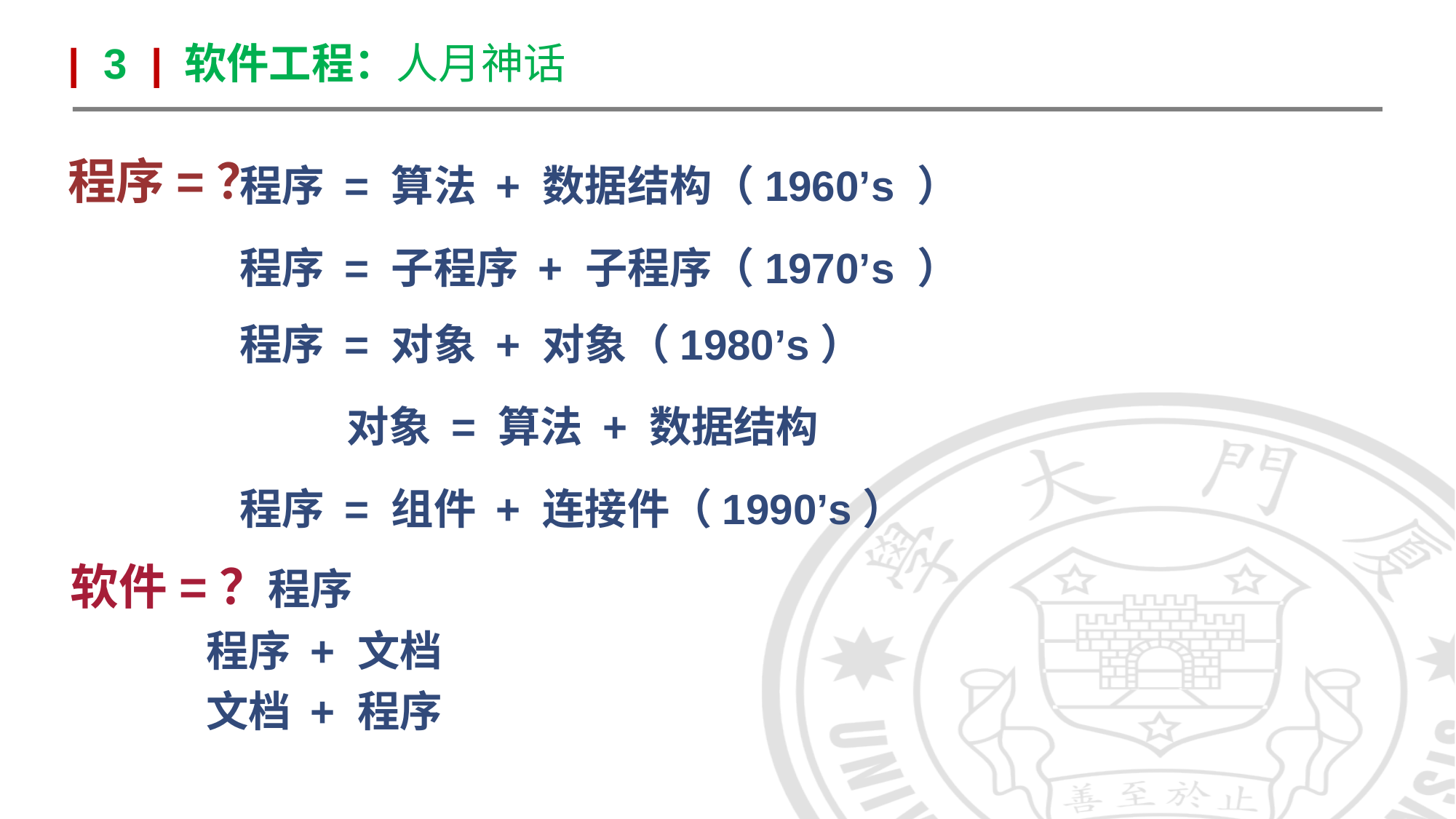

|  3  | 软件工程：人月神话

程序 = 算法 + 数据结构（1960’s ）
程序 = 子程序 + 子程序（1970’s ）
程序 = 对象 + 对象（1980’s）
          对象 = 算法 + 数据结构
程序 = 组件 + 连接件（1990’s）

程序=？

软件=？程序
             程序 + 文档
             文档 + 程序